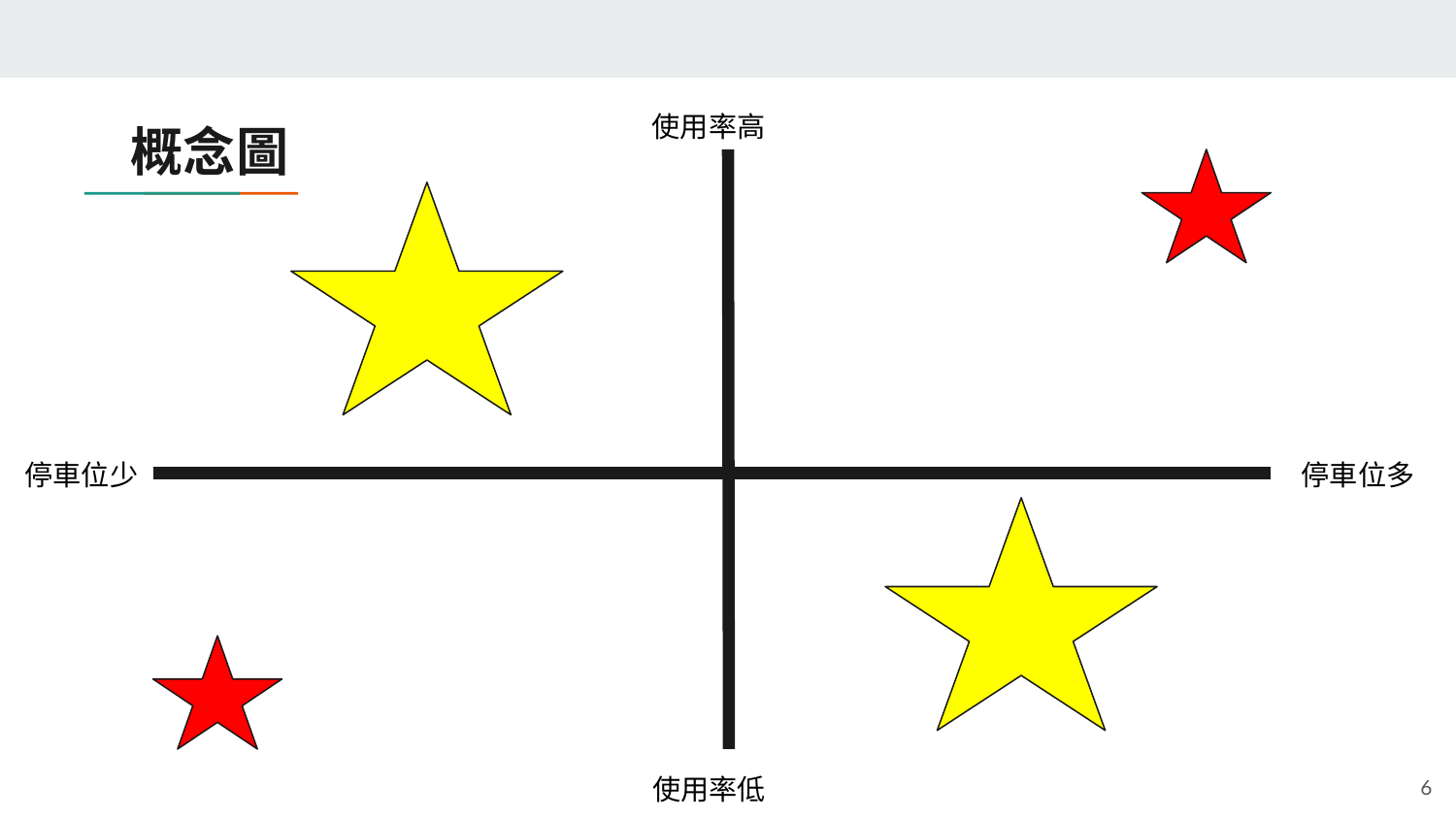

使用率高
# 概念圖

停車位少
停車位多

6
使用率低